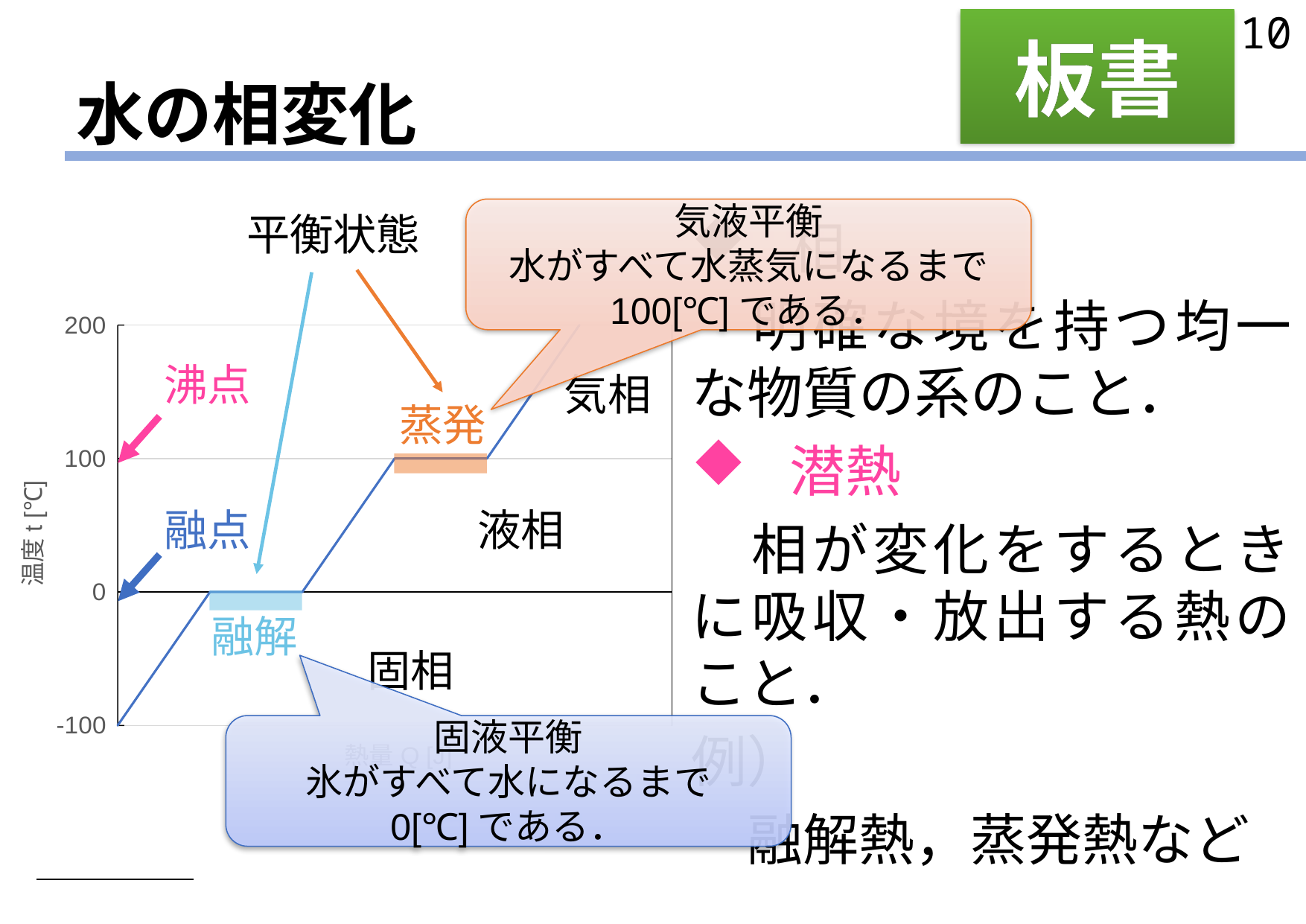

10
板書
# 水の相変化
相
　明確な境を持つ均一な物質の系のこと．
潜熱
　相が変化をするときに吸収・放出する熱のこと．
例）
　融解熱，蒸発熱など
気液平衡
水がすべて水蒸気になるまで
100[℃]である．
平衡状態

### Chart

| Category |  |
|---|---|
沸点
気相
蒸発

融点
液相

融解
固相
固液平衡
氷がすべて水になるまで
0[℃]である．